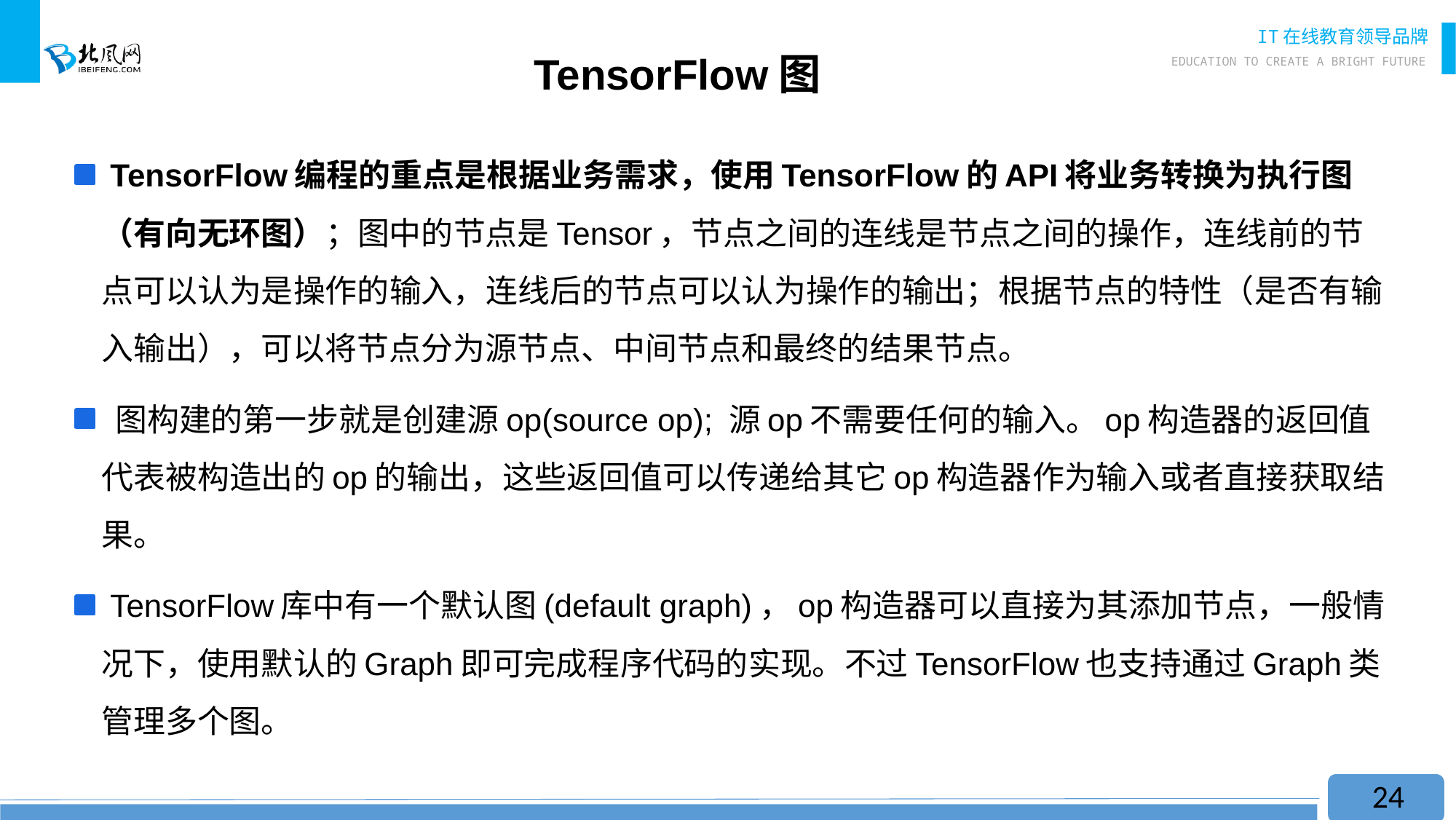

# TensorFlow图
 TensorFlow编程的重点是根据业务需求，使用TensorFlow的API将业务转换为执行图（有向无环图）；图中的节点是Tensor，节点之间的连线是节点之间的操作，连线前的节点可以认为是操作的输入，连线后的节点可以认为操作的输出；根据节点的特性（是否有输入输出），可以将节点分为源节点、中间节点和最终的结果节点。
 图构建的第一步就是创建源op(source op); 源op不需要任何的输入。op构造器的返回值代表被构造出的op的输出，这些返回值可以传递给其它op构造器作为输入或者直接获取结果。
 TensorFlow库中有一个默认图(default graph)，op构造器可以直接为其添加节点，一般情况下，使用默认的Graph即可完成程序代码的实现。不过TensorFlow也支持通过Graph类管理多个图。